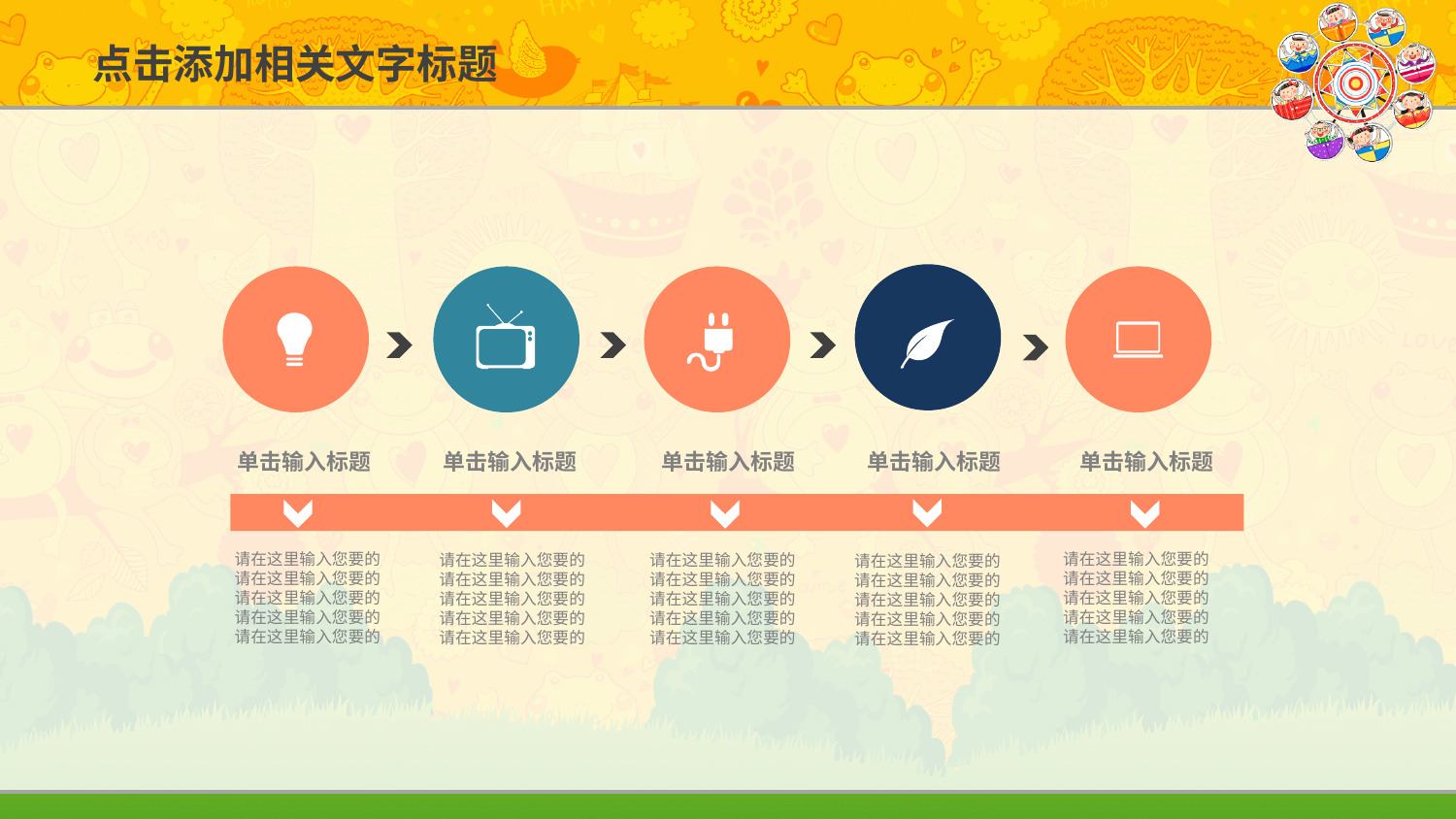

单击输入标题
单击输入标题
单击输入标题
单击输入标题
单击输入标题

请在这里输入您要的
请在这里输入您要的
请在这里输入您要的
请在这里输入您要的
请在这里输入您要的

请在这里输入您要的
请在这里输入您要的
请在这里输入您要的
请在这里输入您要的
请在这里输入您要的

请在这里输入您要的
请在这里输入您要的
请在这里输入您要的
请在这里输入您要的
请在这里输入您要的

请在这里输入您要的
请在这里输入您要的
请在这里输入您要的
请在这里输入您要的
请在这里输入您要的

请在这里输入您要的
请在这里输入您要的
请在这里输入您要的
请在这里输入您要的
请在这里输入您要的